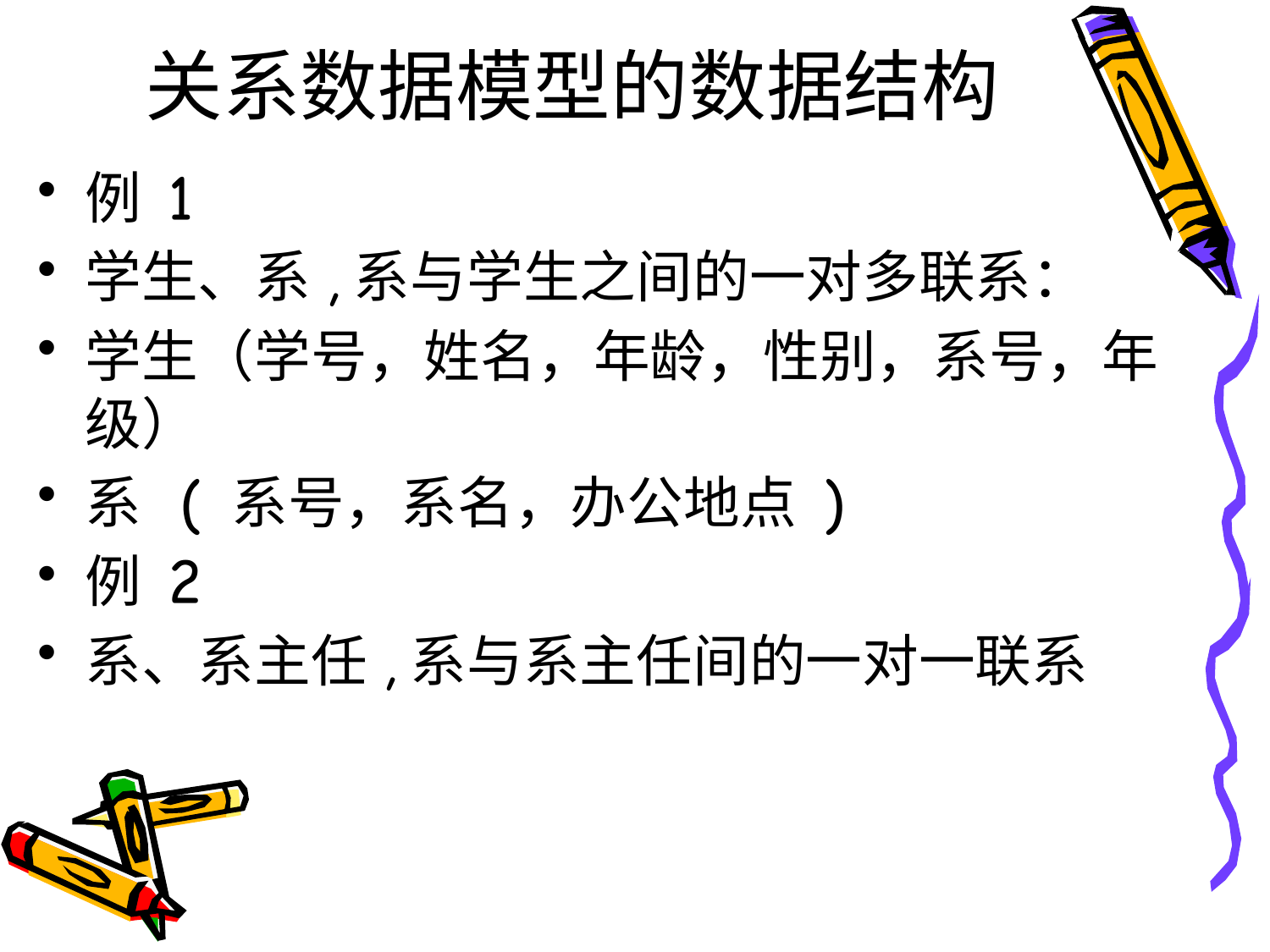

# 关系数据模型的数据结构
例 1
学生、系,系与学生之间的一对多联系：
学生（学号，姓名，年龄，性别，系号，年级）
系  ( 系号，系名，办公地点 )
例 2
系、系主任,系与系主任间的一对一联系